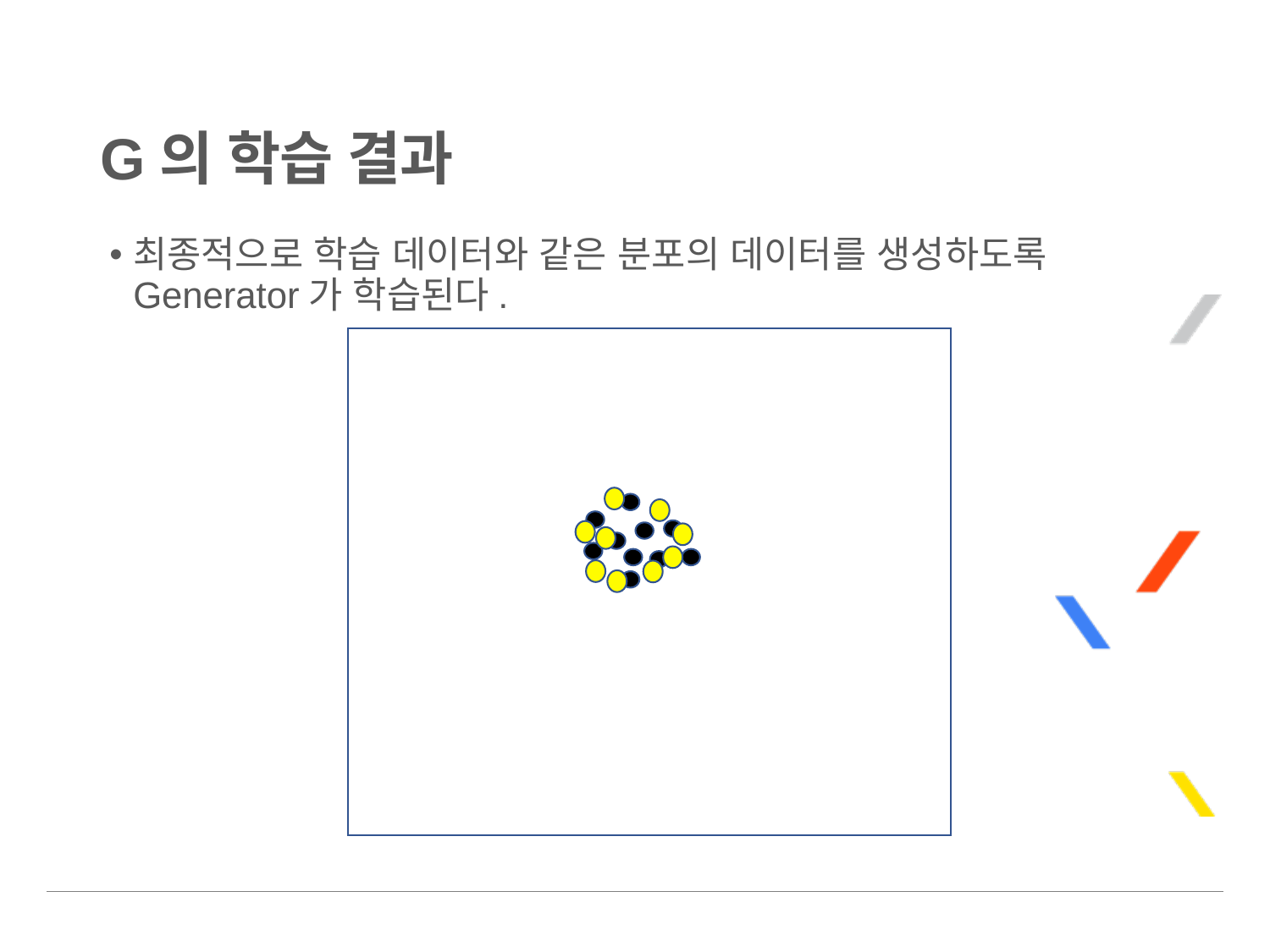

# G의 학습 결과
최종적으로 학습 데이터와 같은 분포의 데이터를 생성하도록 Generator가 학습된다.